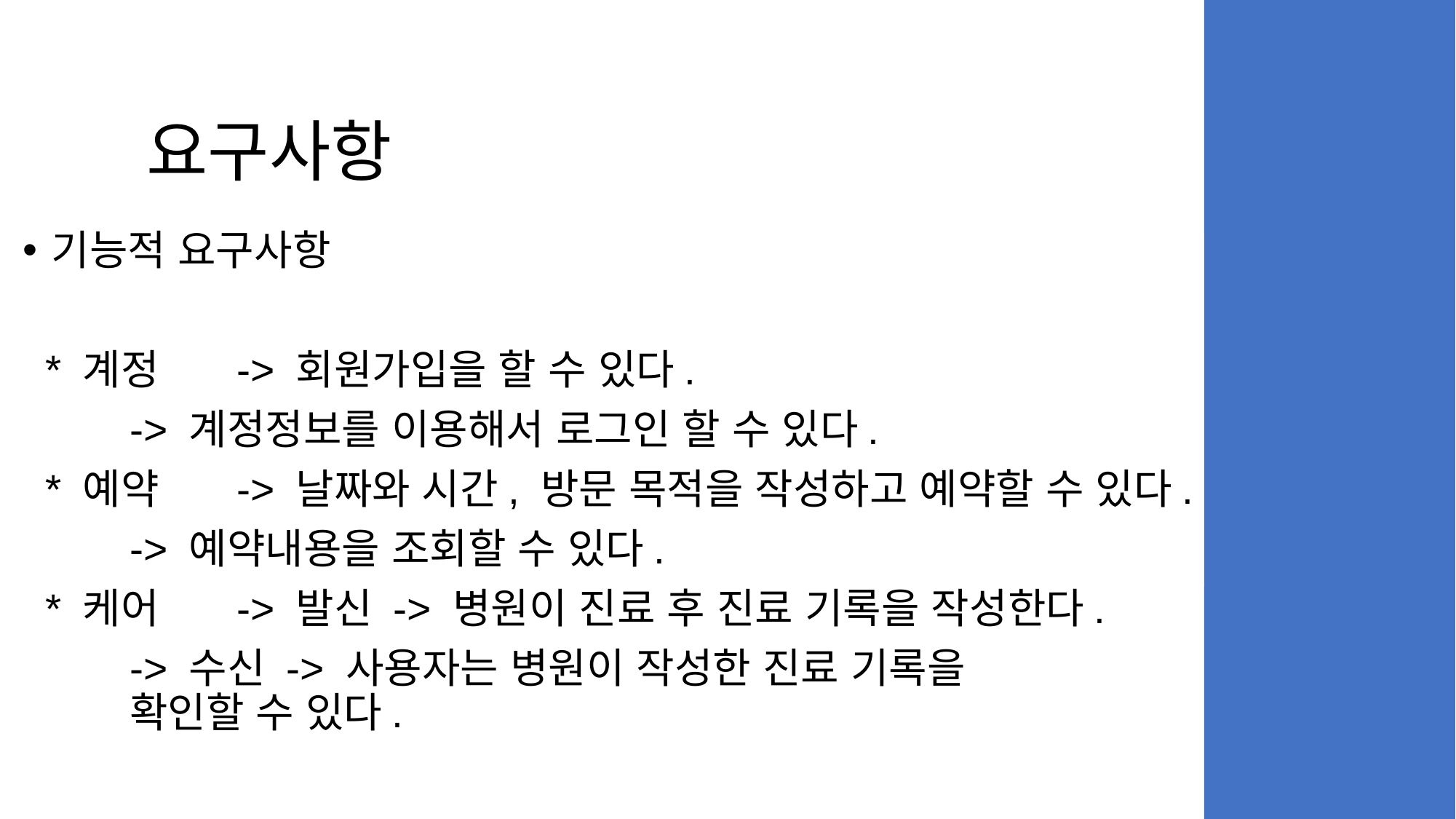

# 요구사항
기능적 요구사항

  * 계정 	-> 회원가입을 할 수 있다.
		-> 계정정보를 이용해서 로그인 할 수 있다.
  * 예약  	-> 날짜와 시간, 방문 목적을 작성하고 예약할 수 있다.
		-> 예약내용을 조회할 수 있다.
  * 케어 	-> 발신 -> 병원이 진료 후 진료 기록을 작성한다.
		-> 수신 -> 사용자는 병원이 작성한 진료 기록을
				확인할 수 있다.